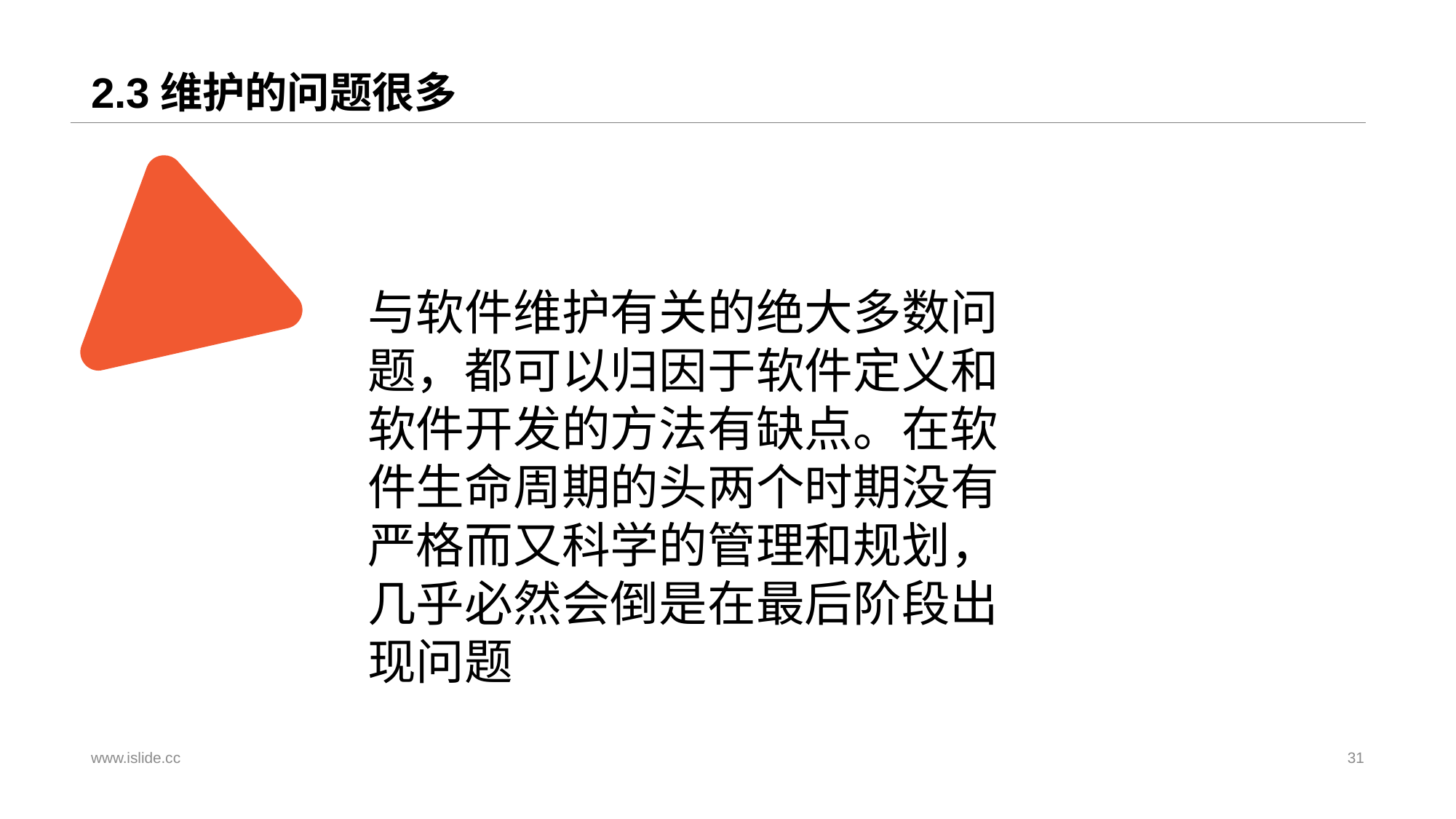

# 2.3维护的问题很多

与软件维护有关的绝大多数问题，都可以归因于软件定义和软件开发的方法有缺点。在软件生命周期的头两个时期没有严格而又科学的管理和规划，几乎必然会倒是在最后阶段出现问题
www.islide.cc
31